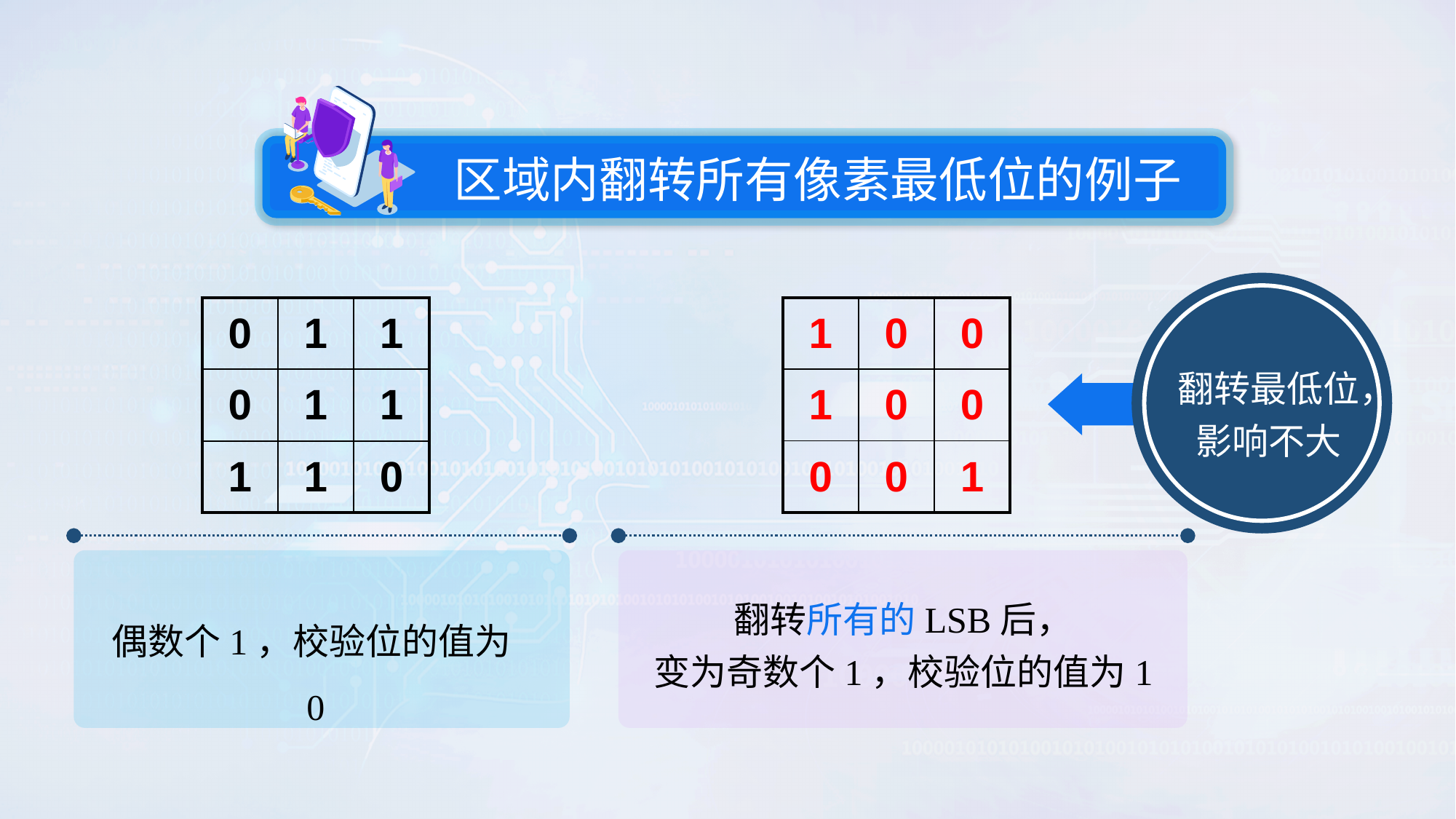

区域内翻转所有像素最低位的例子

| 0 | 1 | 1 |
| --- | --- | --- |
| 0 | 1 | 1 |
| 1 | 1 | 0 |
| 1 | 0 | 0 |
| --- | --- | --- |
| 1 | 0 | 0 |
| 0 | 0 | 1 |
翻转最低位，影响不大

翻转所有的LSB后，
变为奇数个1，校验位的值为1
偶数个1，校验位的值为0